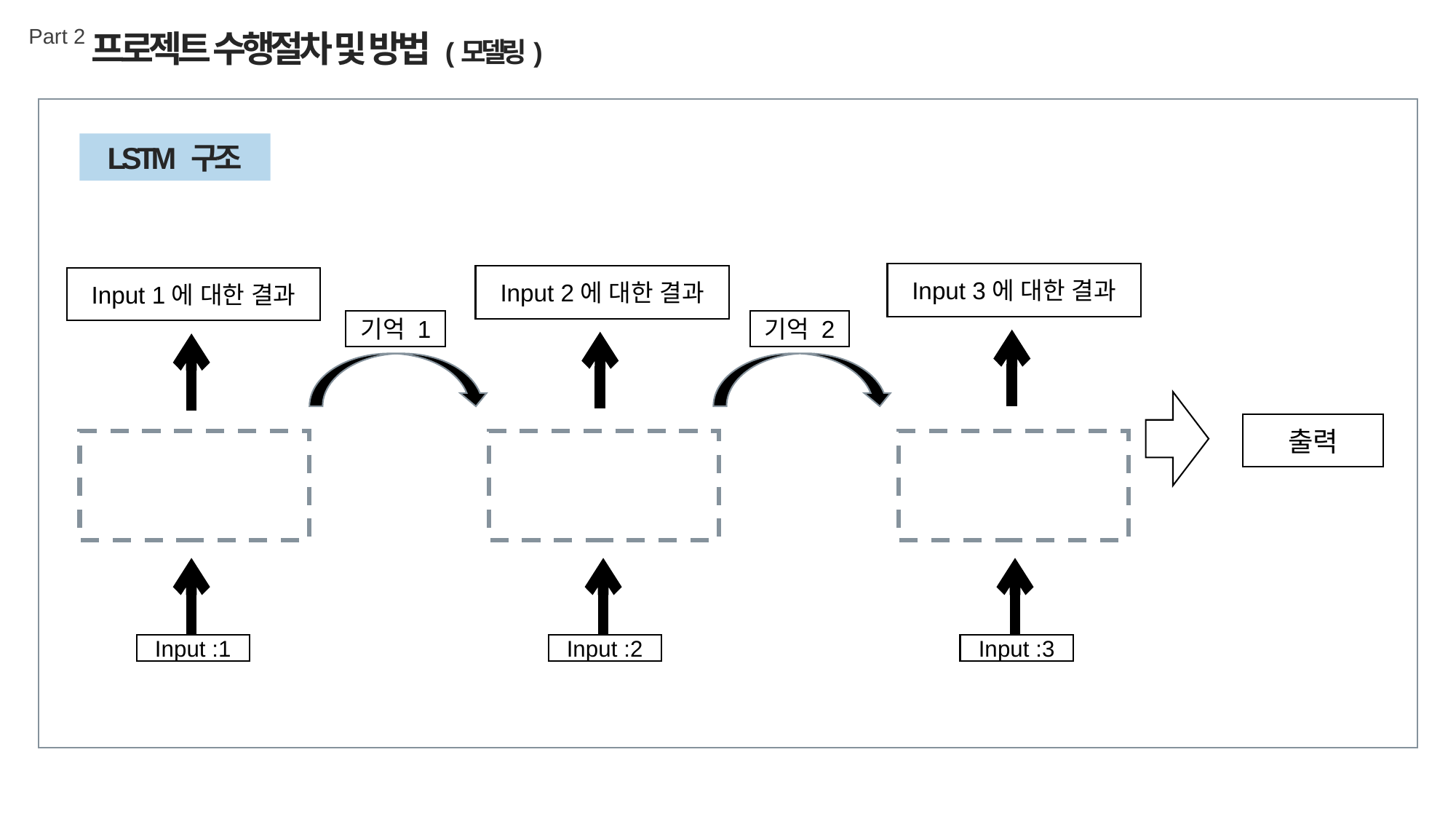

Part 2
프로젝트 수행절차 및 방법 (모델링)

LSTM  구조
Input 3에 대한 결과
Input 2에 대한 결과
Input 1에 대한 결과
기억 2
기억 1

출력

Input :1
Input :2
Input :3